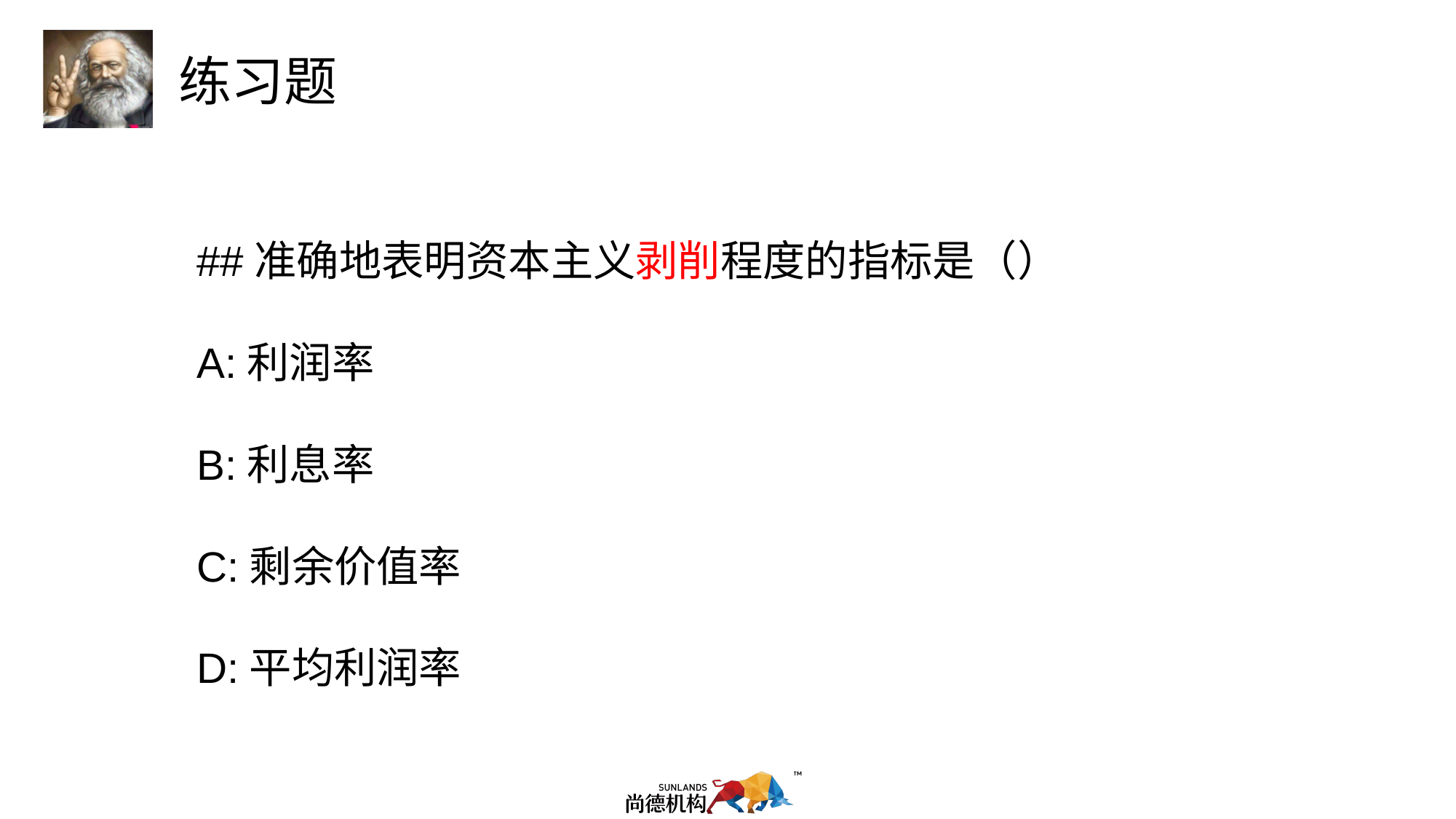

##准确地表明资本主义剥削程度的指标是（）
A:利润率
B:利息率
C:剩余价值率
D:平均利润率